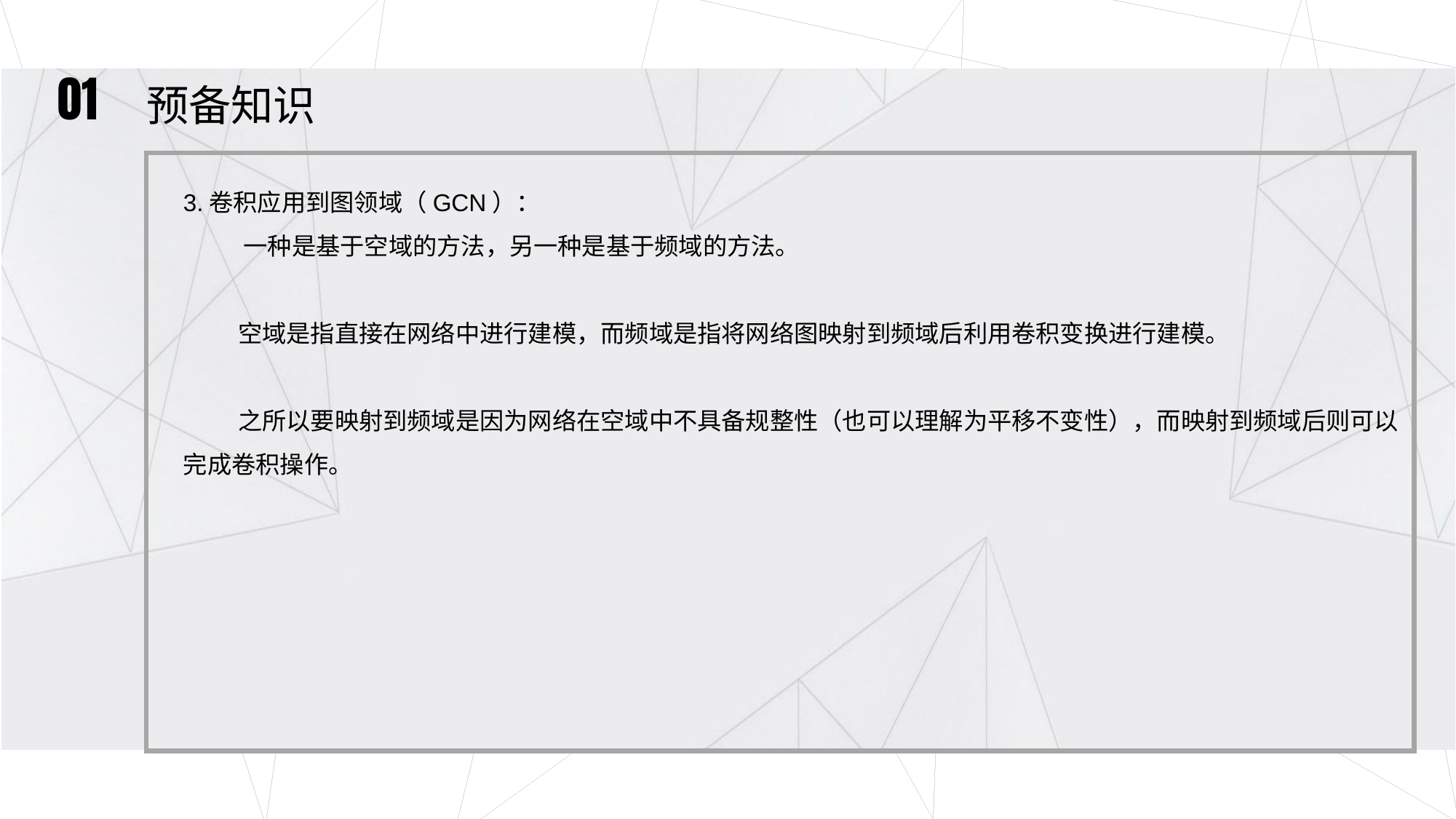

01
预备知识

3.卷积应用到图领域（GCN）：
          一种是基于空域的方法，另一种是基于频域的方法。

         空域是指直接在网络中进行建模，而频域是指将网络图映射到频域后利用卷积变换进行建模。

         之所以要映射到频域是因为网络在空域中不具备规整性（也可以理解为平移不变性），而映射到频域后则可以完成卷积操作。